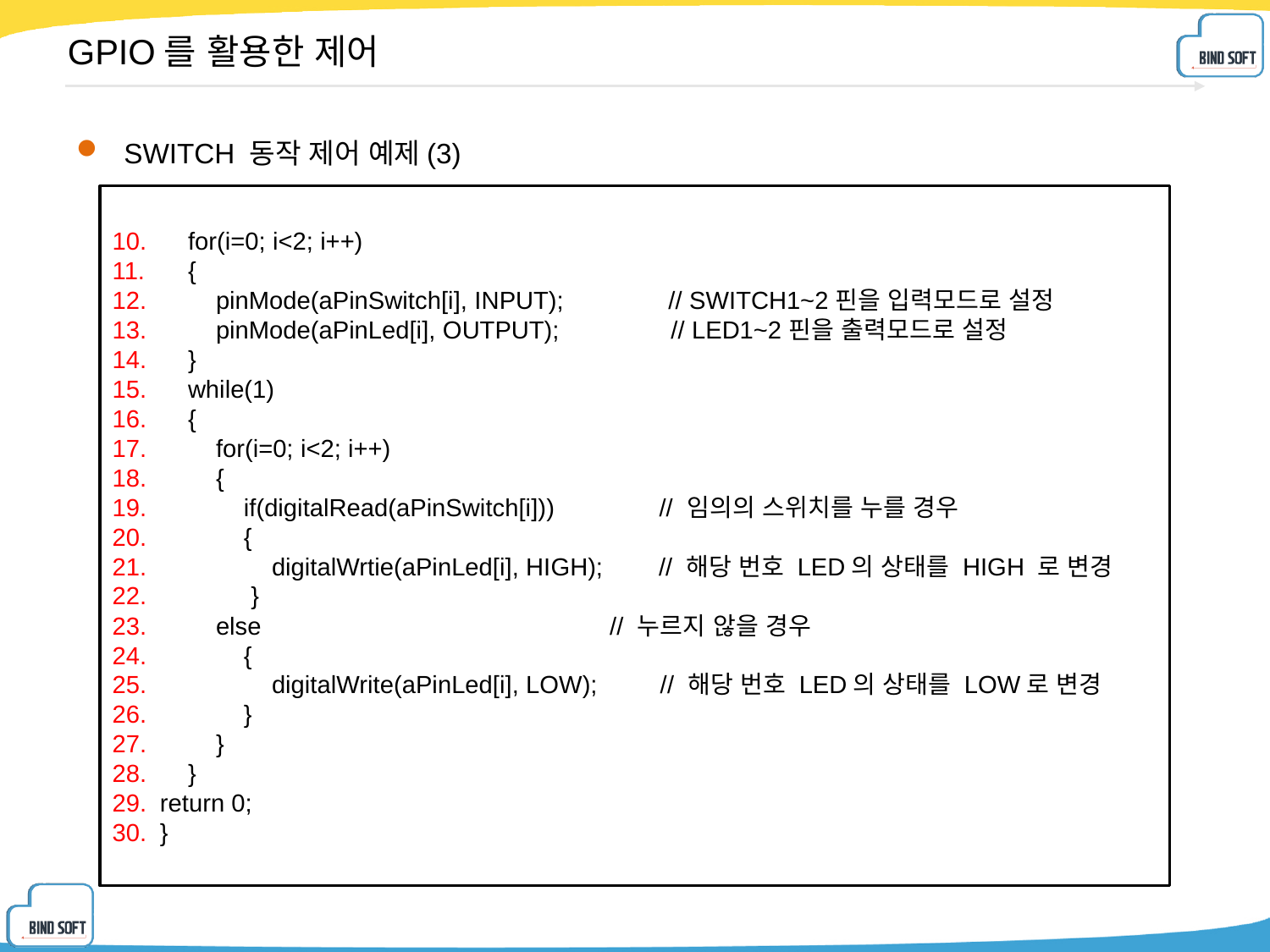

# GPIO를 활용한 제어
SWITCH 동작 제어 예제(3)
    for(i=0; i<2; i++)
    {
        pinMode(aPinSwitch[i], INPUT);               // SWITCH1~2핀을 입력모드로 설정
        pinMode(aPinLed[i], OUTPUT);                // LED1~2핀을 출력모드로 설정
    }
    while(1)
    {
        for(i=0; i<2; i++)
        {
            if(digitalRead(aPinSwitch[i]))               // 임의의 스위치를 누를 경우
            {
                digitalWrtie(aPinLed[i], HIGH);        // 해당 번호 LED의 상태를 HIGH 로 변경
             }
        else                                                  // 누르지 않을 경우
            {
                digitalWrite(aPinLed[i], LOW);         // 해당 번호 LED의 상태를 LOW로 변경
            }
        }
    }
return 0;
}